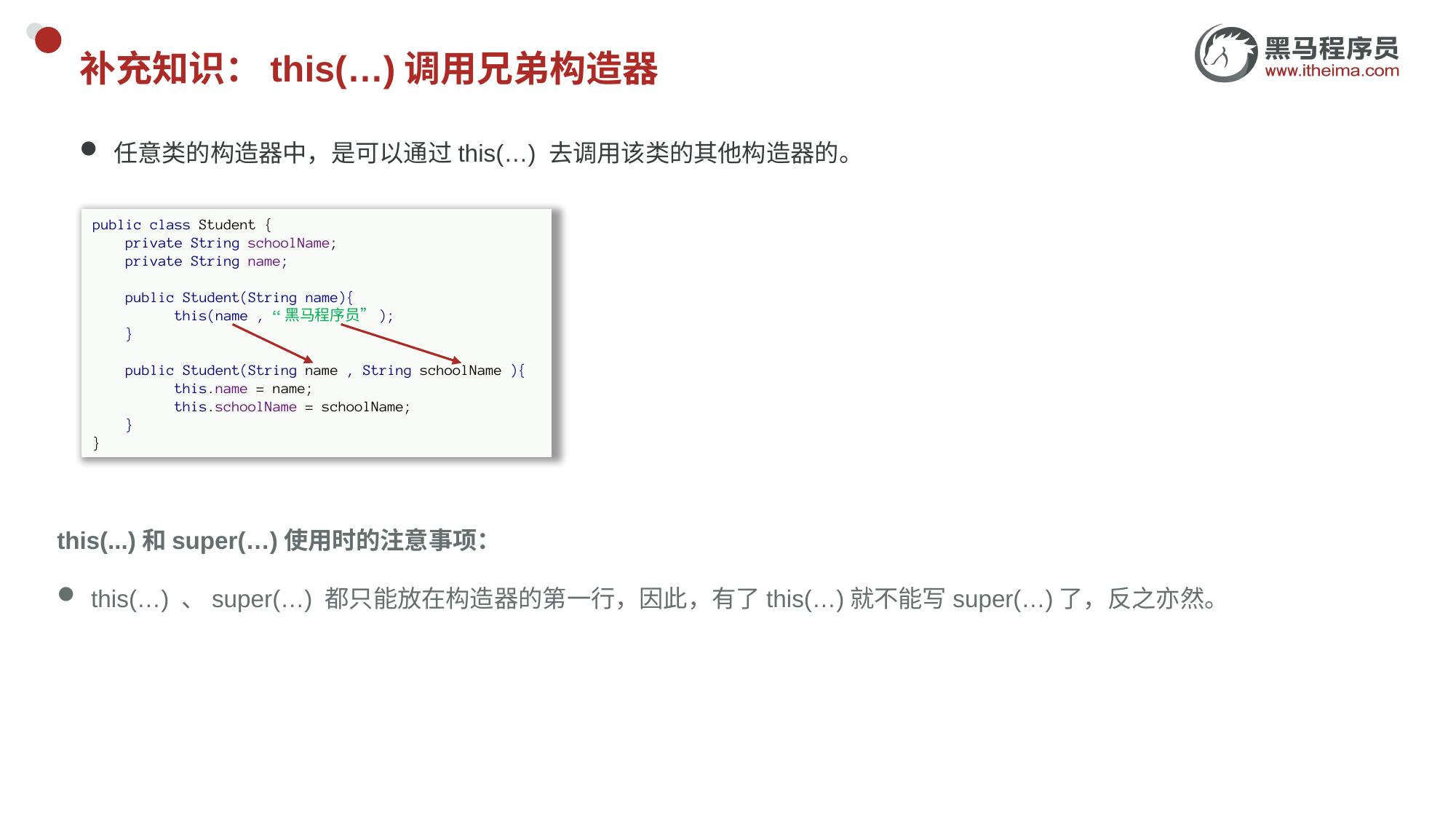

# 补充知识：this(…)调用兄弟构造器
任意类的构造器中，是可以通过this(…) 去调用该类的其他构造器的。
public class Student {
    private String schoolName;
    private String name;

    public Student(String name){
          this(name , “黑马程序员”);
    }

    public Student(String name , String schoolName ){
          this.name = name;
          this.schoolName = schoolName;
    }
}
this(...)和super(…)使用时的注意事项：
this(…) 、super(…) 都只能放在构造器的第一行，因此，有了this(…)就不能写super(…)了，反之亦然。